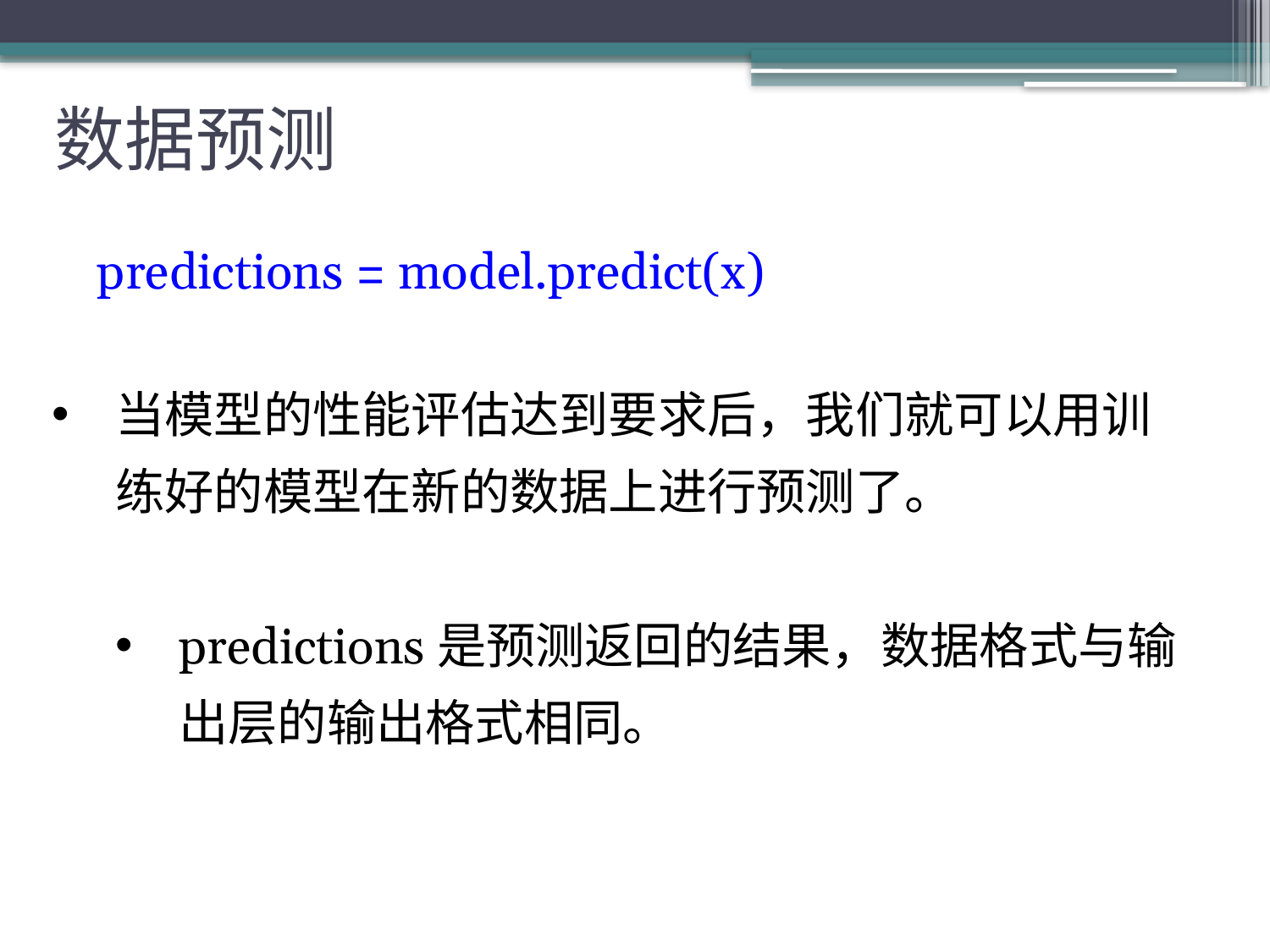

# 数据预测
|  | predictions = model.predict(x) |
| --- | --- |
当模型的性能评估达到要求后，我们就可以用训练好的模型在新的数据上进行预测了。

predictions是预测返回的结果，数据格式与输出层的输出格式相同。